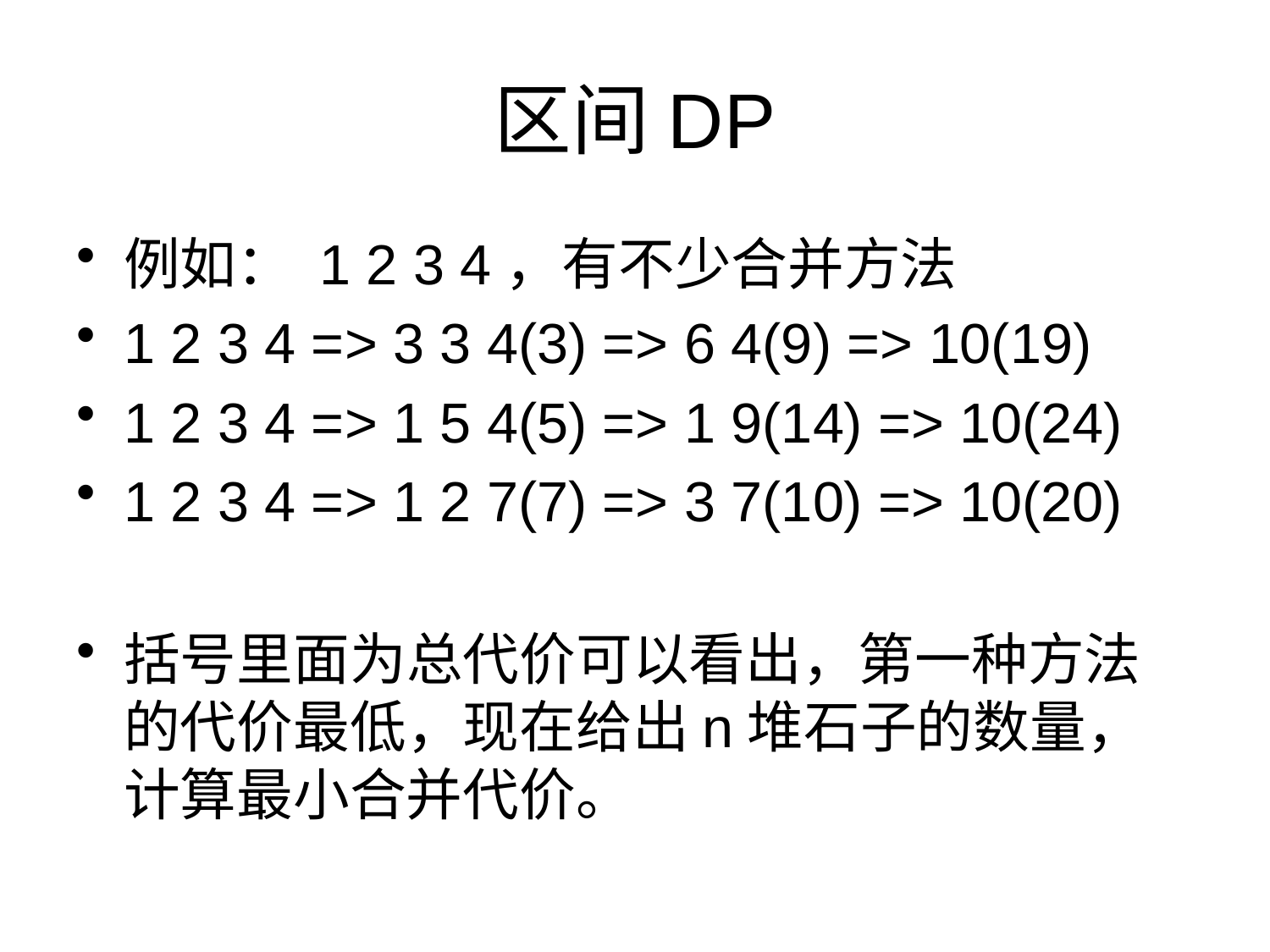

# 区间DP
例如： 1 2 3 4，有不少合并方法
1 2 3 4 => 3 3 4(3) => 6 4(9) => 10(19)
1 2 3 4 => 1 5 4(5) => 1 9(14) => 10(24)
1 2 3 4 => 1 2 7(7) => 3 7(10) => 10(20)

括号里面为总代价可以看出，第一种方法的代价最低，现在给出n堆石子的数量，计算最小合并代价。